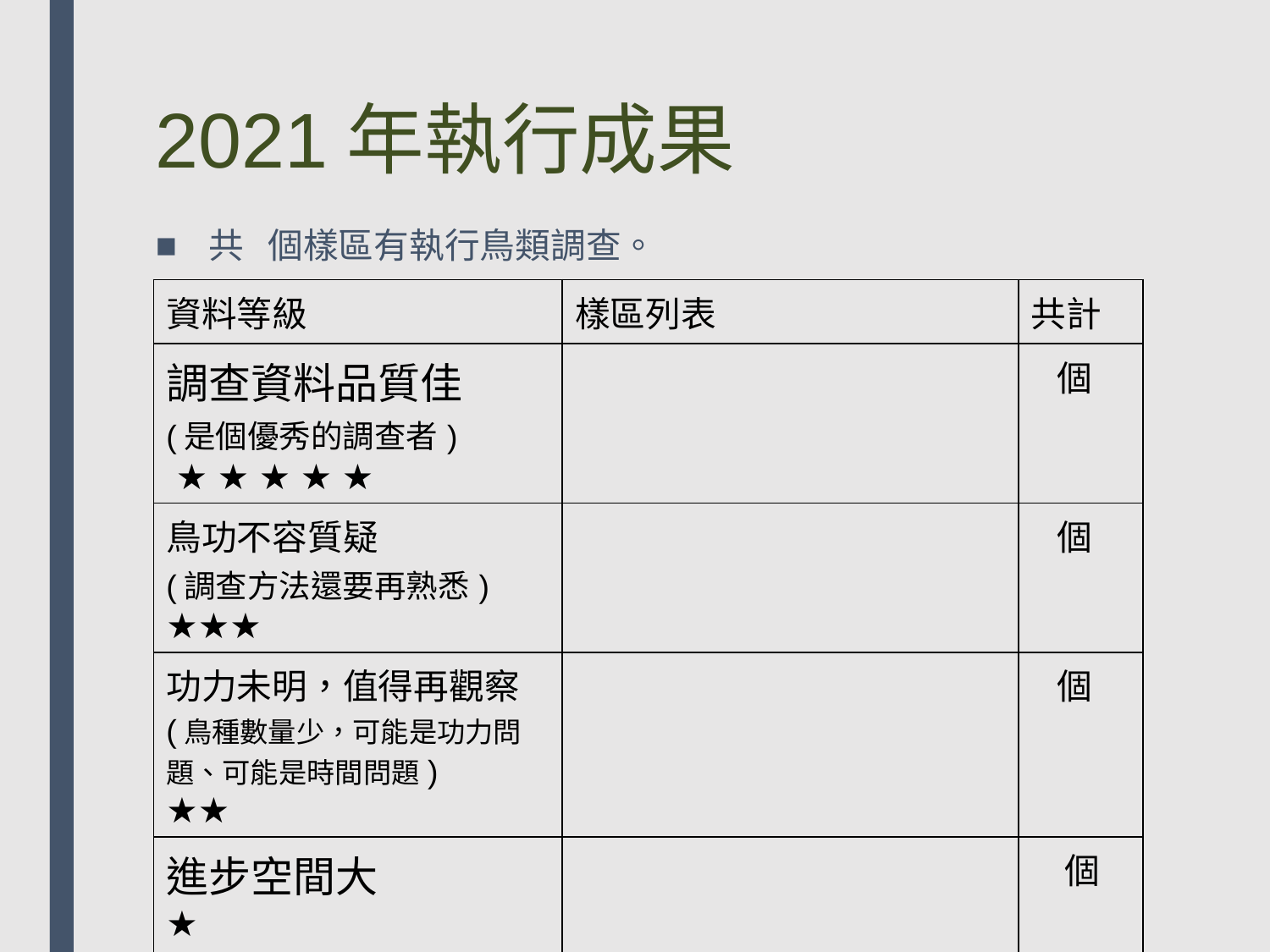

# 2021年執行成果
共   個樣區有執行鳥類調查。
| 資料等級 | 樣區列表 | 共計 |
| --- | --- | --- |
| 調查資料品質佳 (是個優秀的調查者) ★ ★ ★ ★ ★ |  | 個 |
| 鳥功不容質疑 (調查方法還要再熟悉) ★★★ |  | 個 |
| 功力未明，值得再觀察 (鳥種數量少，可能是功力問題、可能是時間問題) ★★ |  | 個 |
| 進步空間大 ★ |  | 個 |